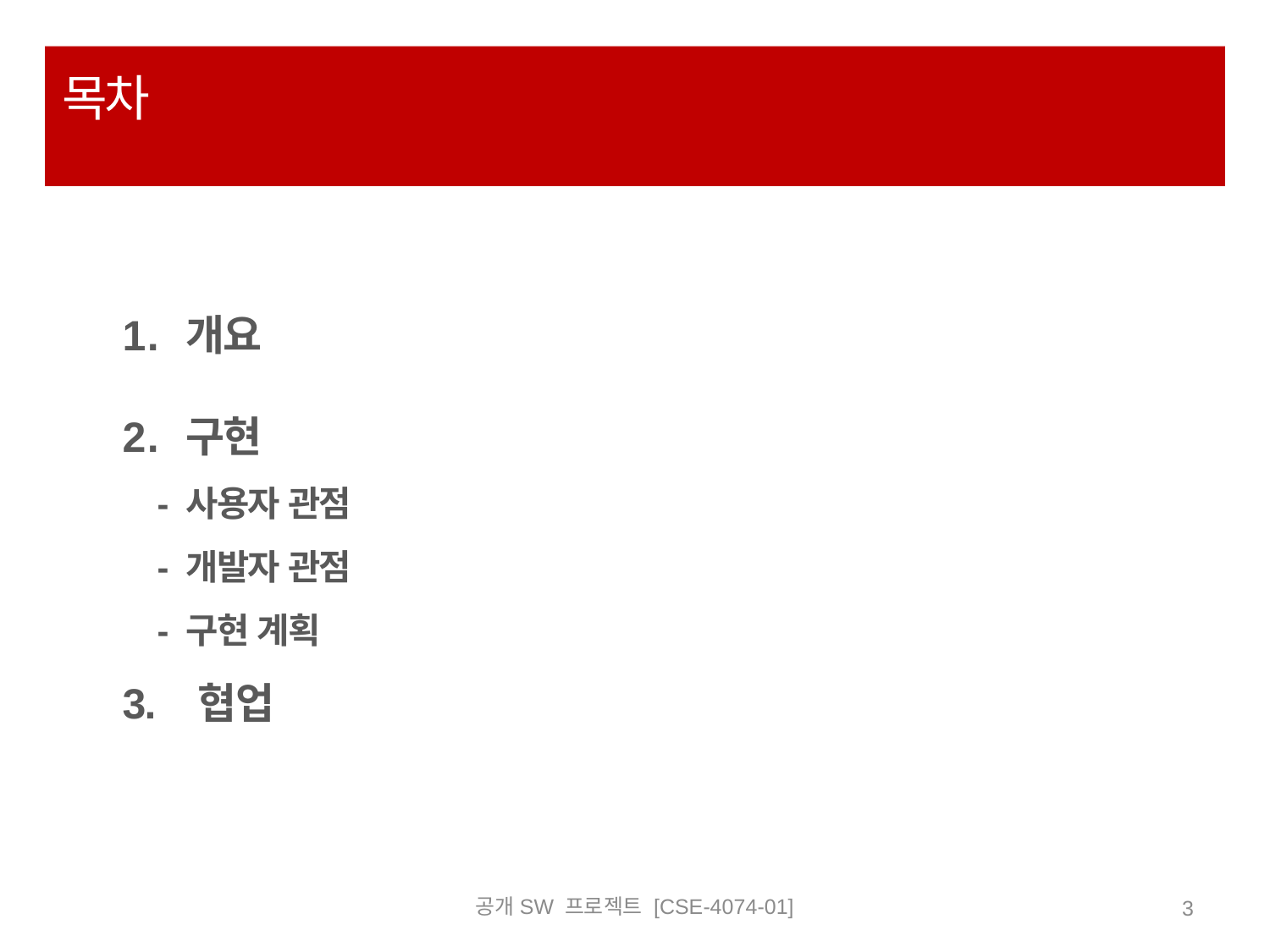

# 목차
개요
구현
    - 사용자 관점
    - 개발자 관점
    - 구현 계획
3.   협업
공개SW 프로젝트 [CSE-4074-01]
3